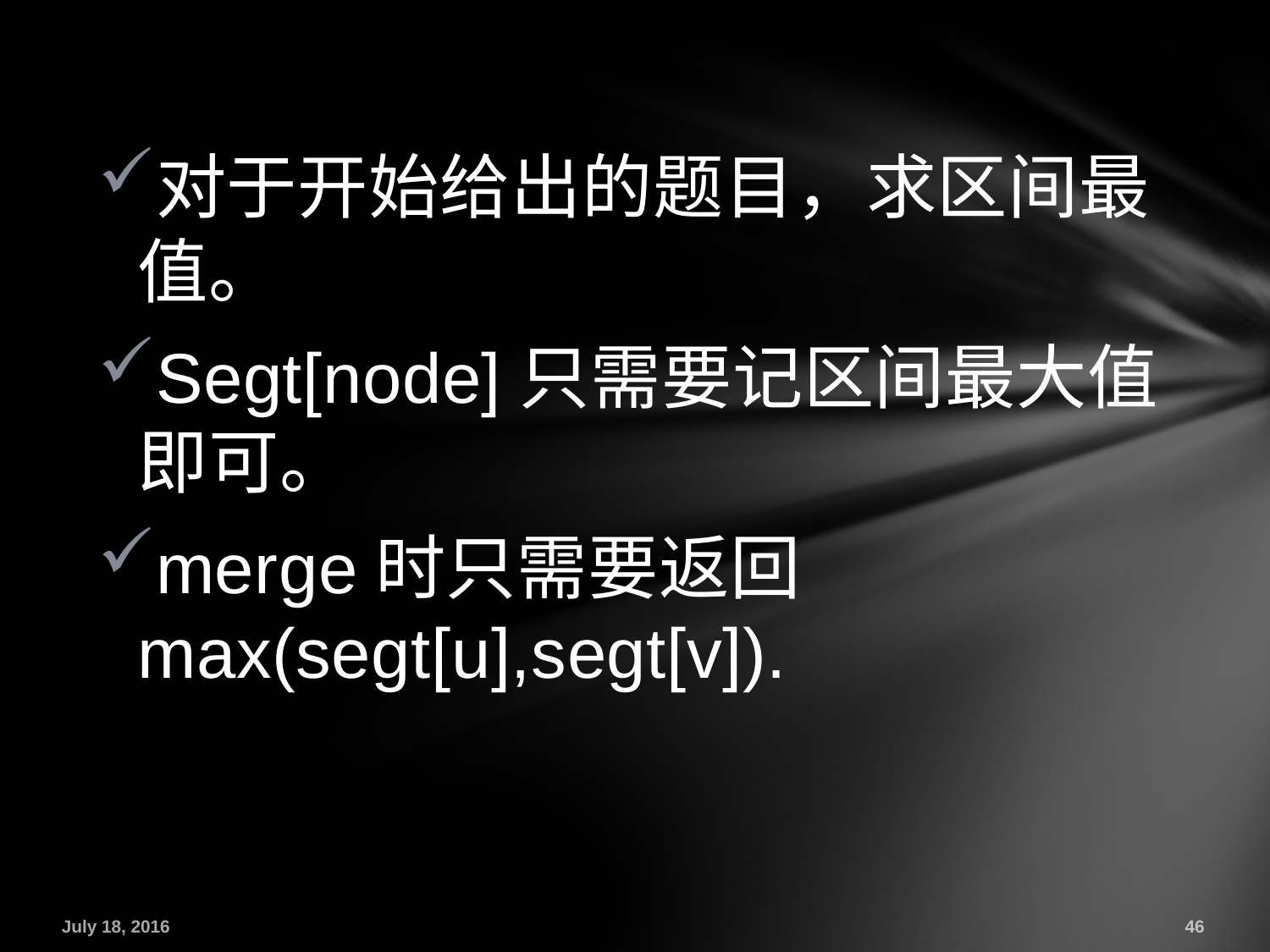

对于开始给出的题目，求区间最值。
Segt[node]只需要记区间最大值即可。
merge时只需要返回max(segt[u],segt[v]).
July 18, 2016

46